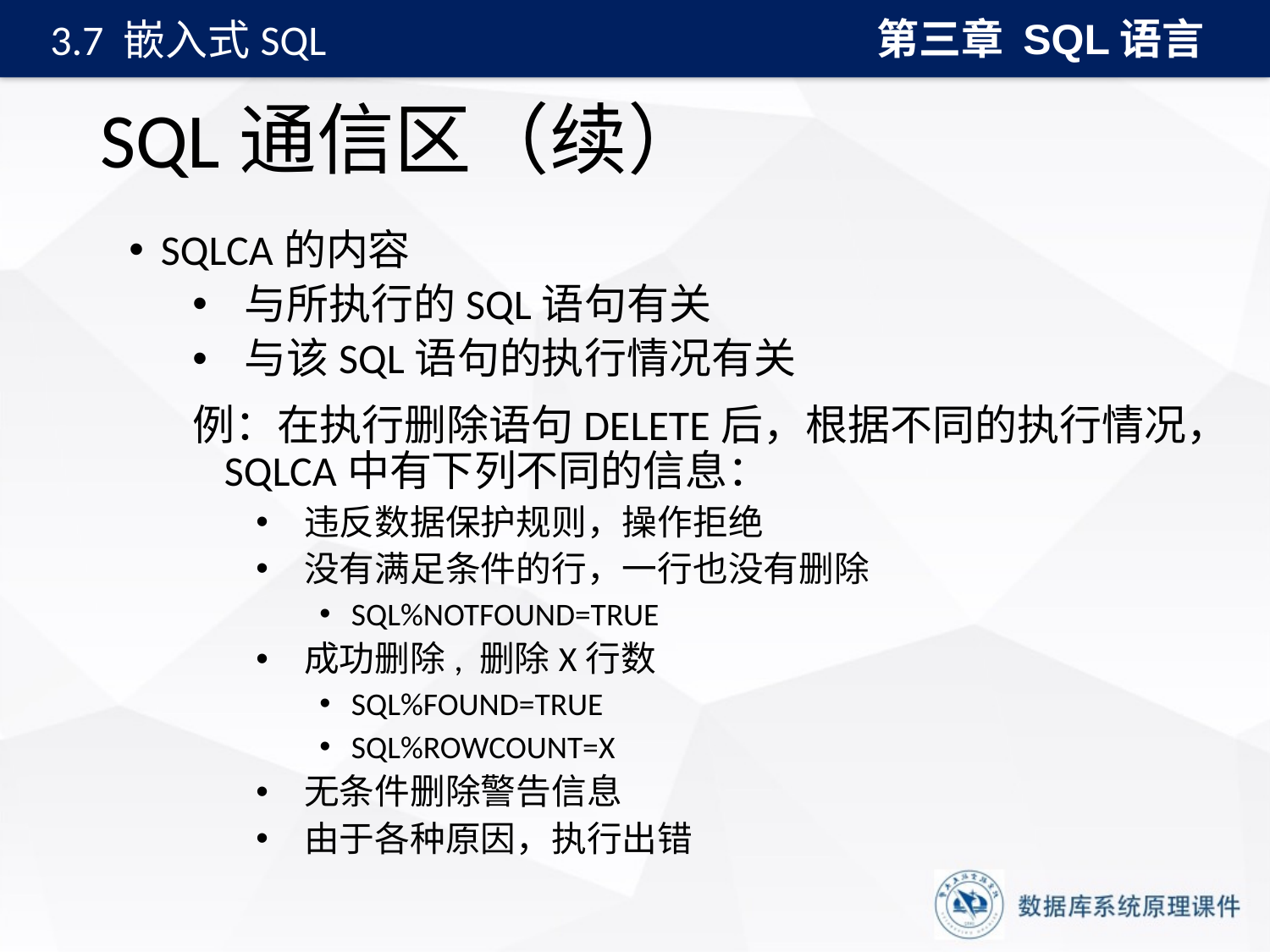

第三章 SQL语言
3.7 嵌入式SQL
# SQL通信区（续）
SQLCA的内容
 与所执行的SQL语句有关
 与该SQL语句的执行情况有关
例：在执行删除语句DELETE后，根据不同的执行情况，SQLCA中有下列不同的信息：
 违反数据保护规则，操作拒绝
 没有满足条件的行，一行也没有删除
SQL%NOTFOUND=TRUE
 成功删除, 删除X行数
SQL%FOUND=TRUE
SQL%ROWCOUNT=X
 无条件删除警告信息
 由于各种原因，执行出错